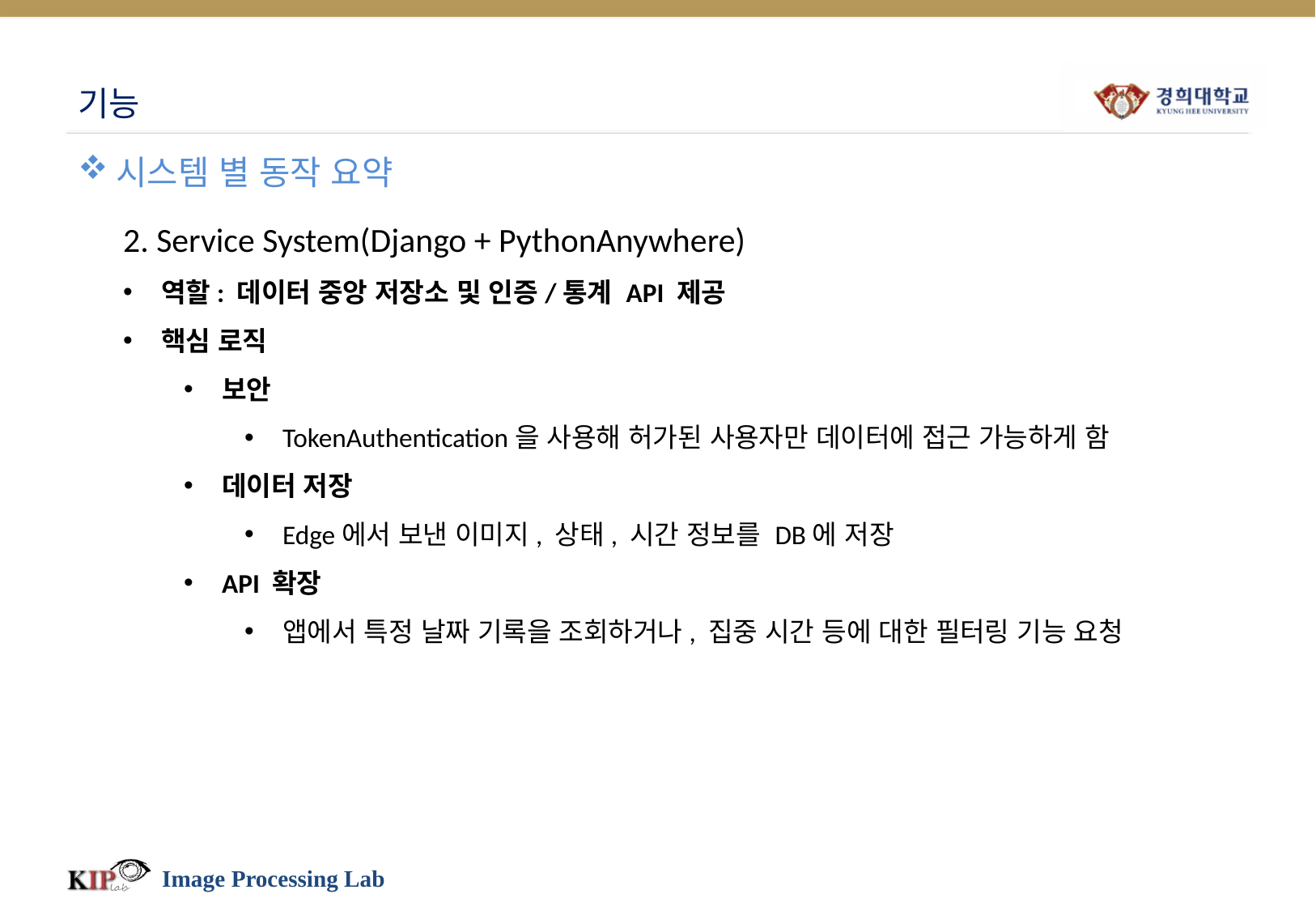

# 기능
시스템 별 동작 요약
2. Service System(Django + PythonAnywhere)
역할: 데이터 중앙 저장소 및 인증/통계 API 제공
핵심 로직
보안
TokenAuthentication을 사용해 허가된 사용자만 데이터에 접근 가능하게 함
데이터 저장
Edge에서 보낸 이미지, 상태, 시간 정보를 DB에 저장
API 확장
앱에서 특정 날짜 기록을 조회하거나, 집중 시간 등에 대한 필터링 기능 요청
Image Processing Lab